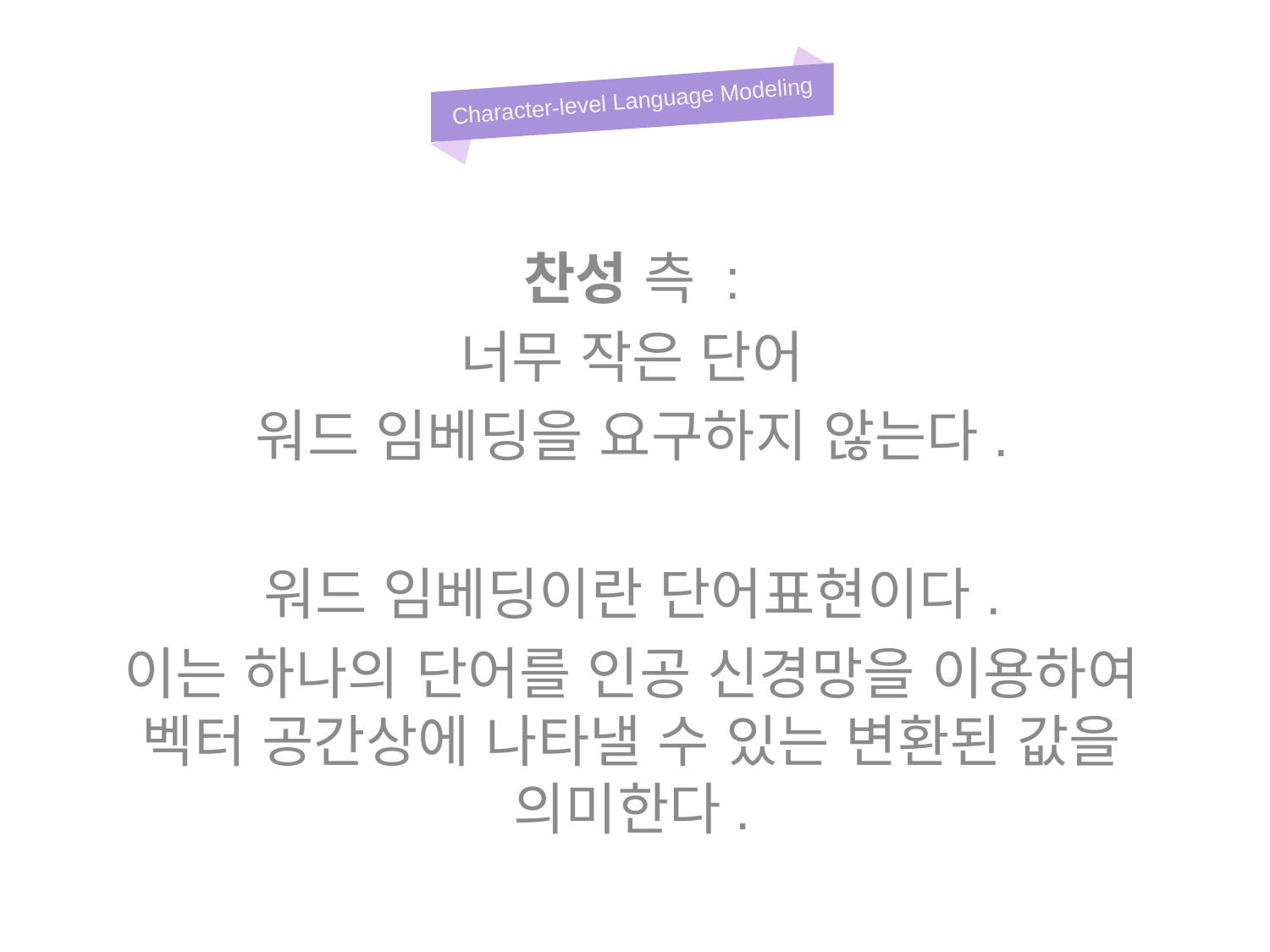

Character-level Language Modeling

찬성 측 :
너무 작은 단어
워드 임베딩을 요구하지 않는다.

워드 임베딩이란 단어표현이다.
이는 하나의 단어를 인공 신경망을 이용하여 벡터 공간상에 나타낼 수 있는 변환된 값을 의미한다.